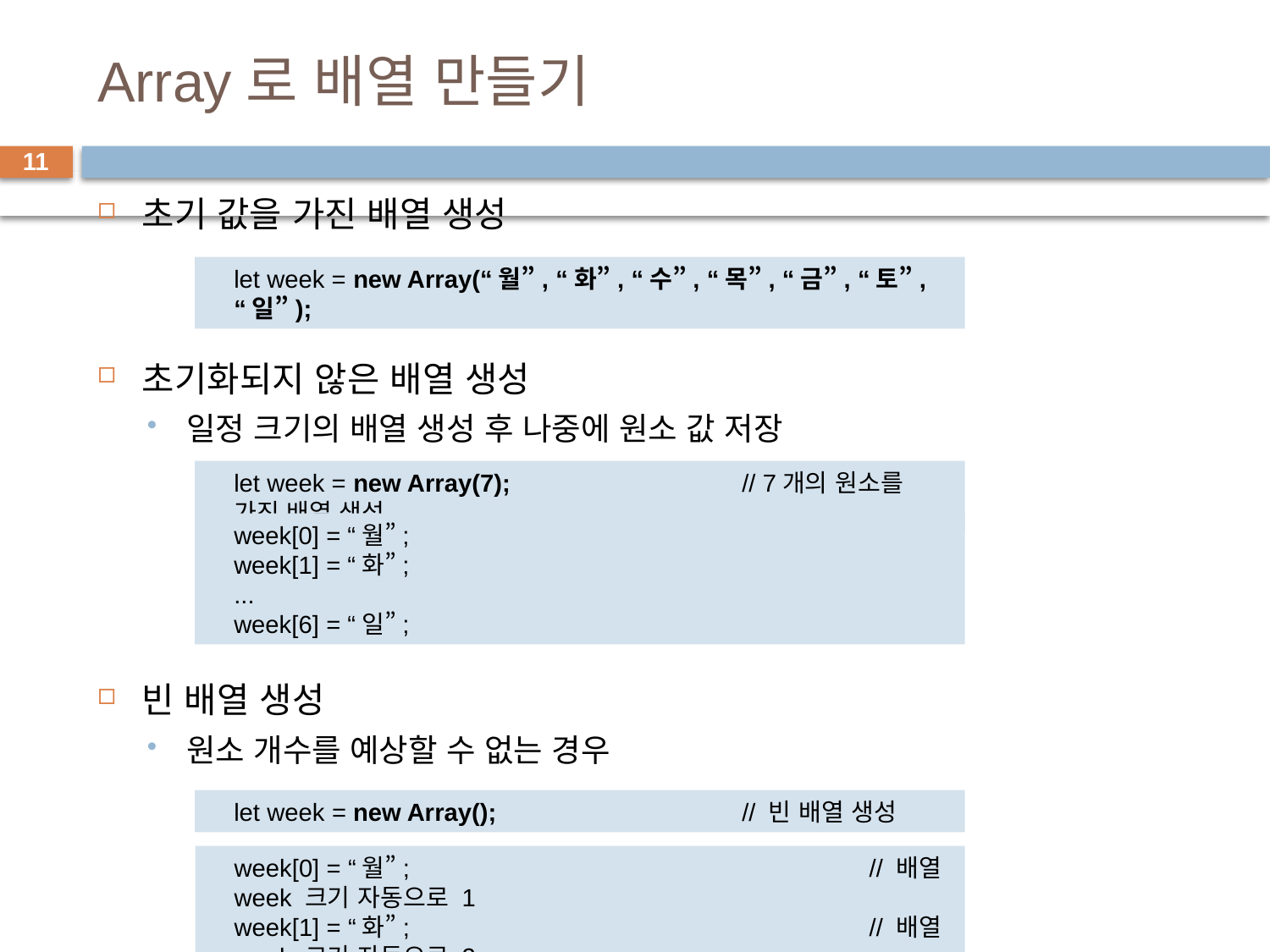

# Array로 배열 만들기
11
초기 값을 가진 배열 생성

초기화되지 않은 배열 생성
일정 크기의 배열 생성 후 나중에 원소 값 저장

빈 배열 생성
원소 개수를 예상할 수 없는 경우

let week = new Array(“월”, “화”, “수”, “목”, “금”, “토”, “일”);
let week = new Array(7); 		// 7개의 원소를 가진 배열 생성
week[0] = “월”;
week[1] = “화”;
...
week[6] = “일”;
let week = new Array(); 		// 빈 배열 생성
week[0] = “월”; 				// 배열 week 크기 자동으로 1
week[1] = “화”; 				// 배열 week 크기 자동으로 2